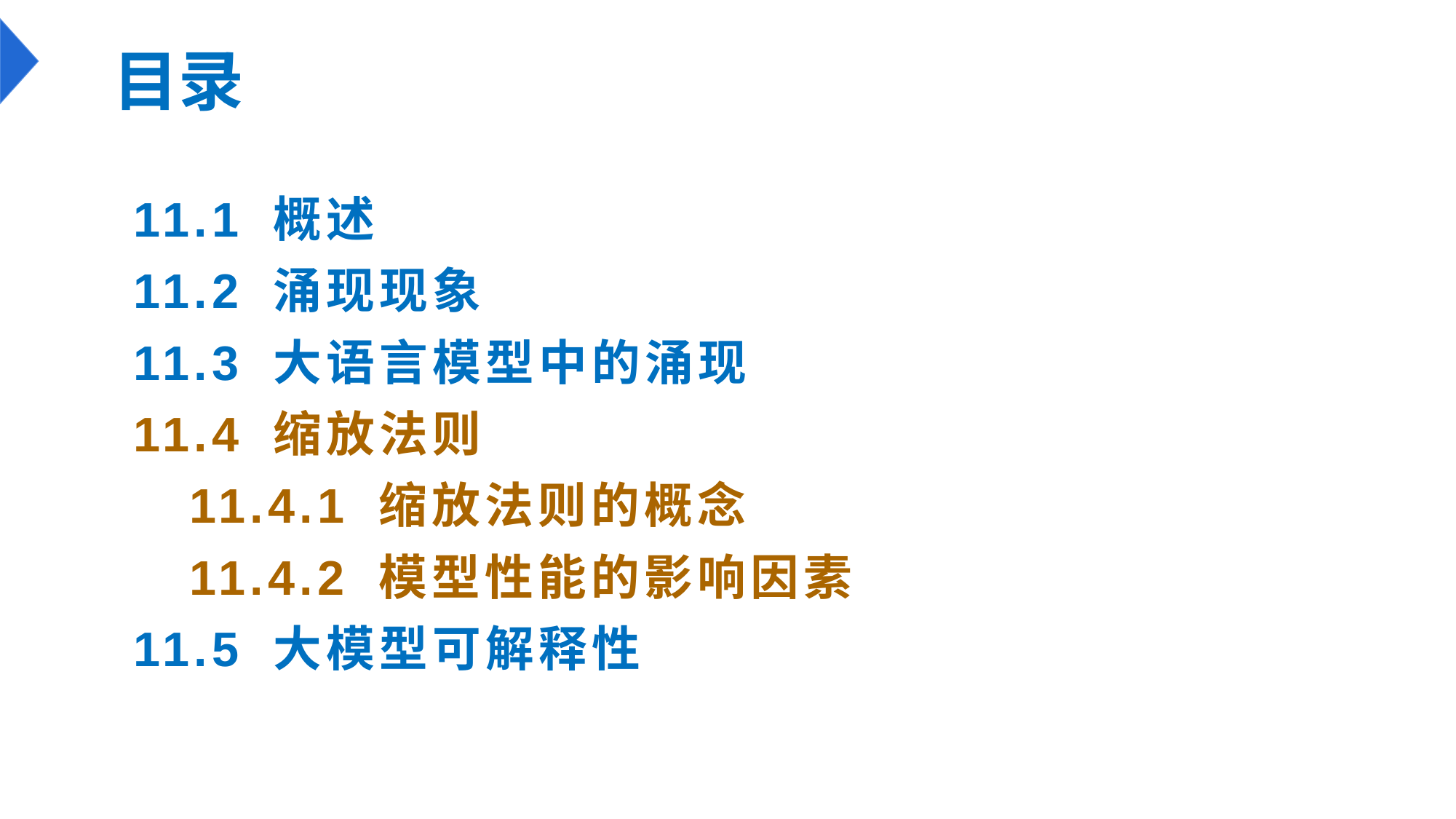

目录
# 11.1 概述 11.2 涌现现象 11.3 大语言模型中的涌现 11.4 缩放法则 ﻿   11.4.1 缩放法则的概念 ﻿   11.4.2 模型性能的影响因素 11.5 大模型可解释性